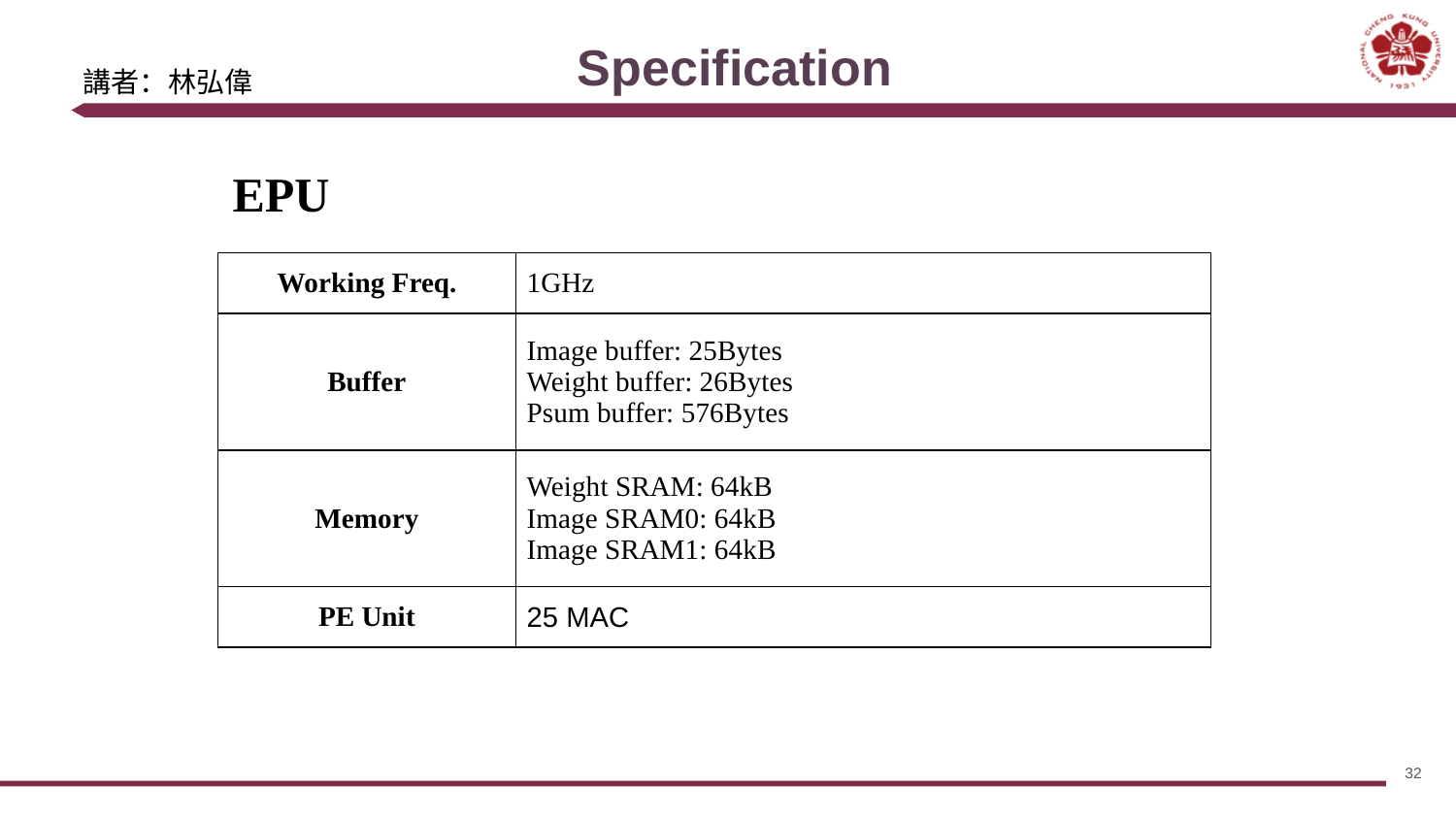

# Specification
講者：林弘偉
EPU
| Working Freq. | 1GHz |
| --- | --- |
| Buffer | Image buffer: 25Bytes Weight buffer: 26Bytes Psum buffer: 576Bytes |
| Memory | Weight SRAM: 64kB Image SRAM0: 64kB Image SRAM1: 64kB |
| PE Unit | 25 MAC |
32